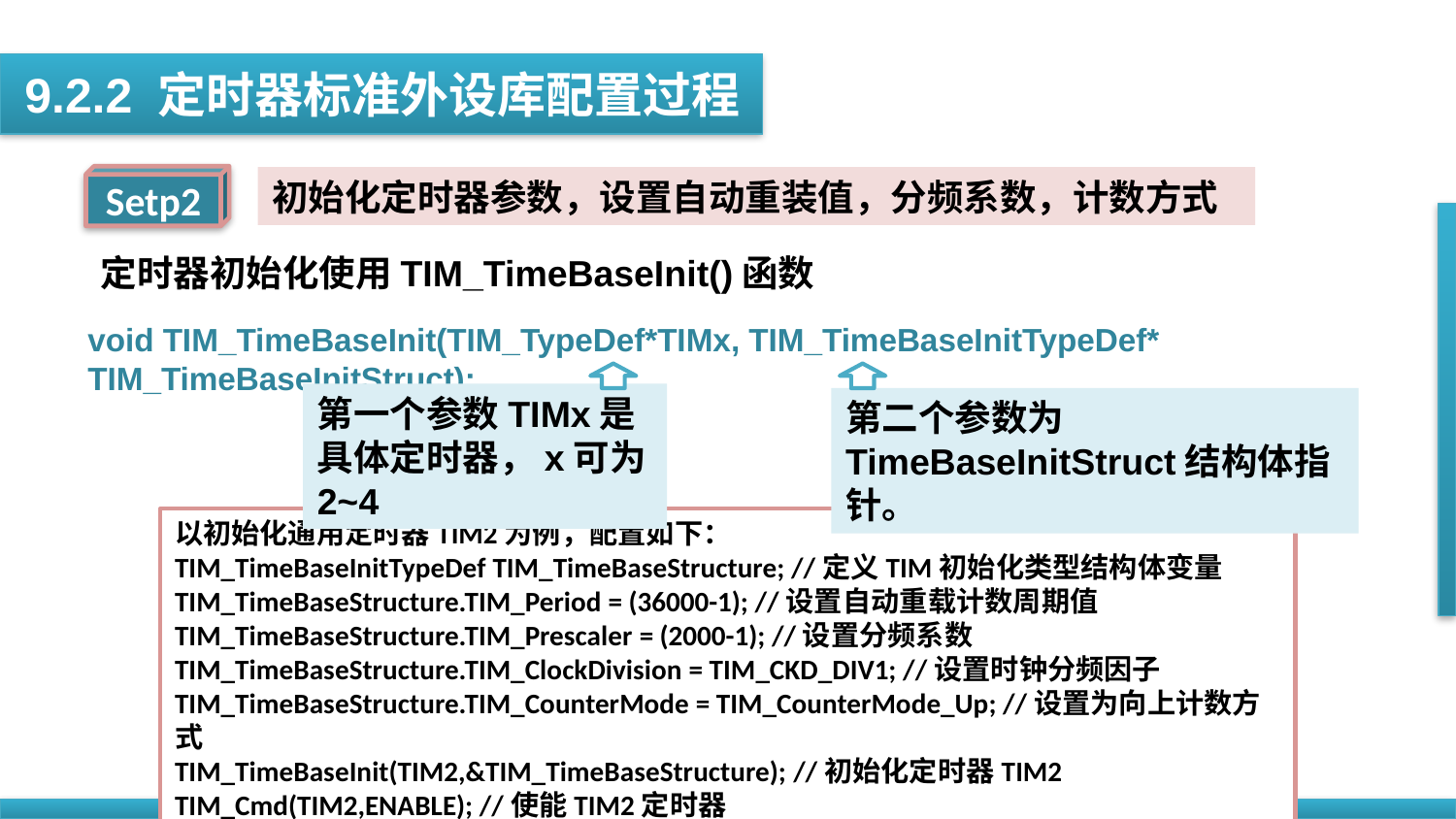

9.2.2 定时器标准外设库配置过程
Setp2
初始化定时器参数，设置自动重装值，分频系数，计数方式
定时器初始化使用TIM_TimeBaseInit()函数
void TIM_TimeBaseInit(TIM_TypeDef*TIMx, TIM_TimeBaseInitTypeDef* TIM_TimeBaseInitStruct);

第一个参数TIMx是具体定时器，x可为2~4
第二个参数为TimeBaseInitStruct结构体指针。
以初始化通用定时器TIM2为例，配置如下：
TIM_TimeBaseInitTypeDef TIM_TimeBaseStructure; //定义TIM初始化类型结构体变量
TIM_TimeBaseStructure.TIM_Period = (36000-1); //设置自动重载计数周期值
TIM_TimeBaseStructure.TIM_Prescaler = (2000-1); //设置分频系数
TIM_TimeBaseStructure.TIM_ClockDivision = TIM_CKD_DIV1; //设置时钟分频因子
TIM_TimeBaseStructure.TIM_CounterMode = TIM_CounterMode_Up; //设置为向上计数方式
TIM_TimeBaseInit(TIM2,&TIM_TimeBaseStructure); //初始化定时器TIM2
TIM_Cmd(TIM2,ENABLE); //使能TIM2定时器